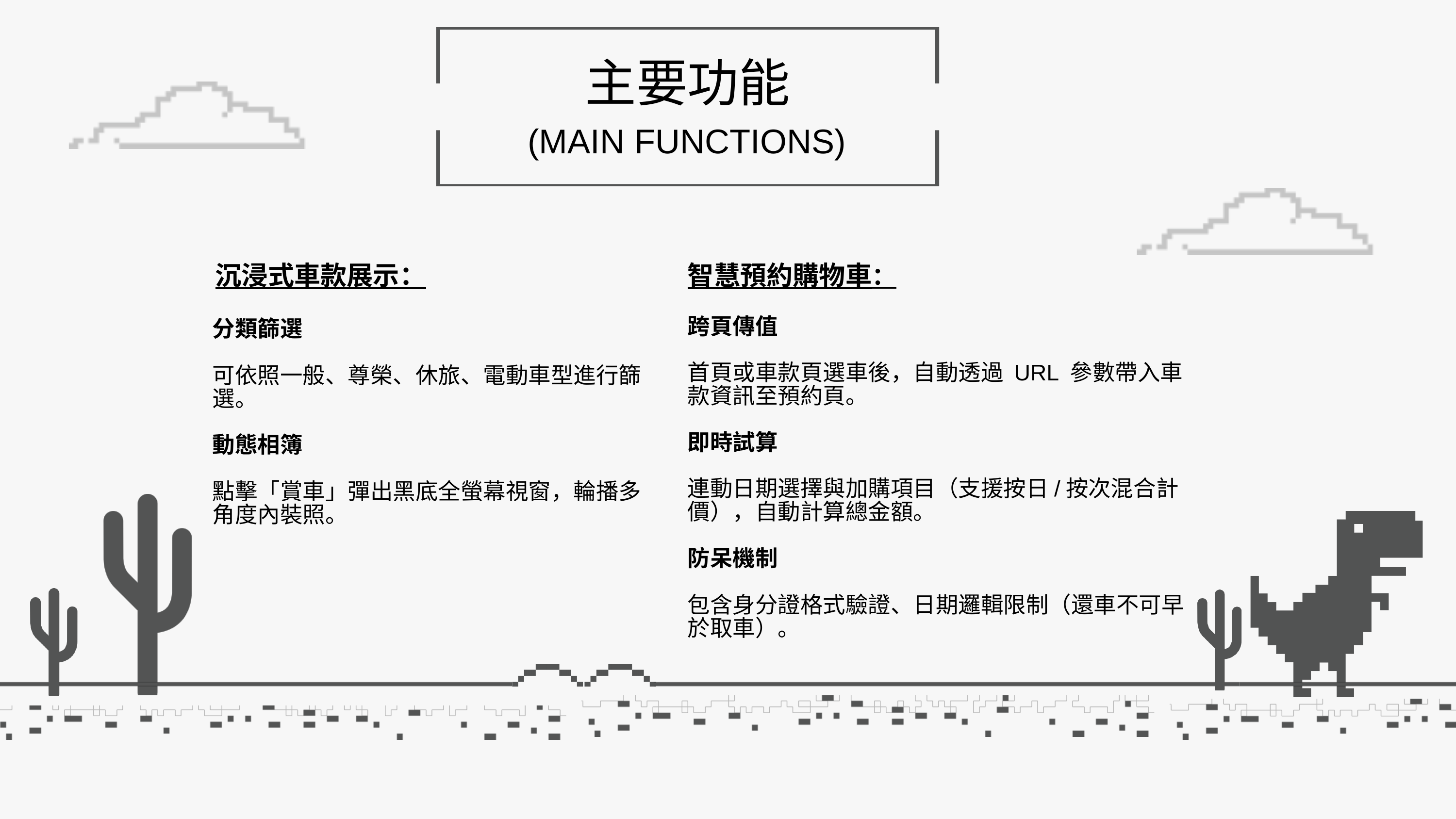

主要功能

 (MAIN FUNCTIONS)

沉浸式車款展示：
智慧預約購物車：
跨頁傳值

首頁或車款頁選車後，自動透過 URL 參數帶入車款資訊至預約頁。

即時試算

連動日期選擇與加購項目（支援按日/按次混合計價），自動計算總金額。

防呆機制

包含身分證格式驗證、日期邏輯限制（還車不可早於取車）。

分類篩選

可依照一般、尊榮、休旅、電動車型進行篩選。

動態相簿

點擊「賞車」彈出黑底全螢幕視窗，輪播多角度內裝照。